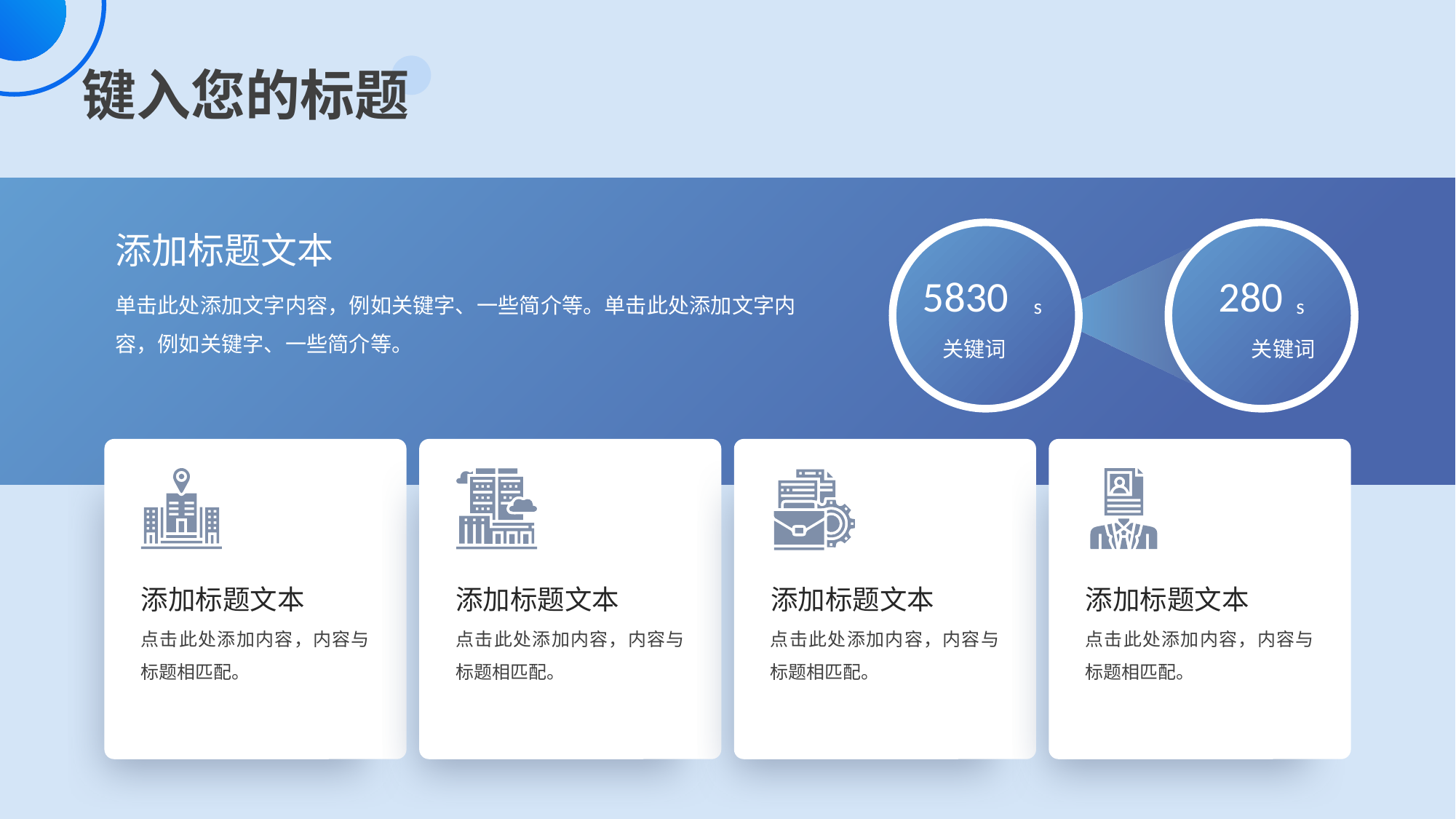

添加标题文本
单击此处添加文字内容，例如关键字、一些简介等。单击此处添加文字内容，例如关键字、一些简介等。

5830
280
s
s
关键词
关键词

添加标题文本
添加标题文本
添加标题文本
添加标题文本
点击此处添加内容，内容与标题相匹配。
点击此处添加内容，内容与标题相匹配。
点击此处添加内容，内容与标题相匹配。
点击此处添加内容，内容与标题相匹配。